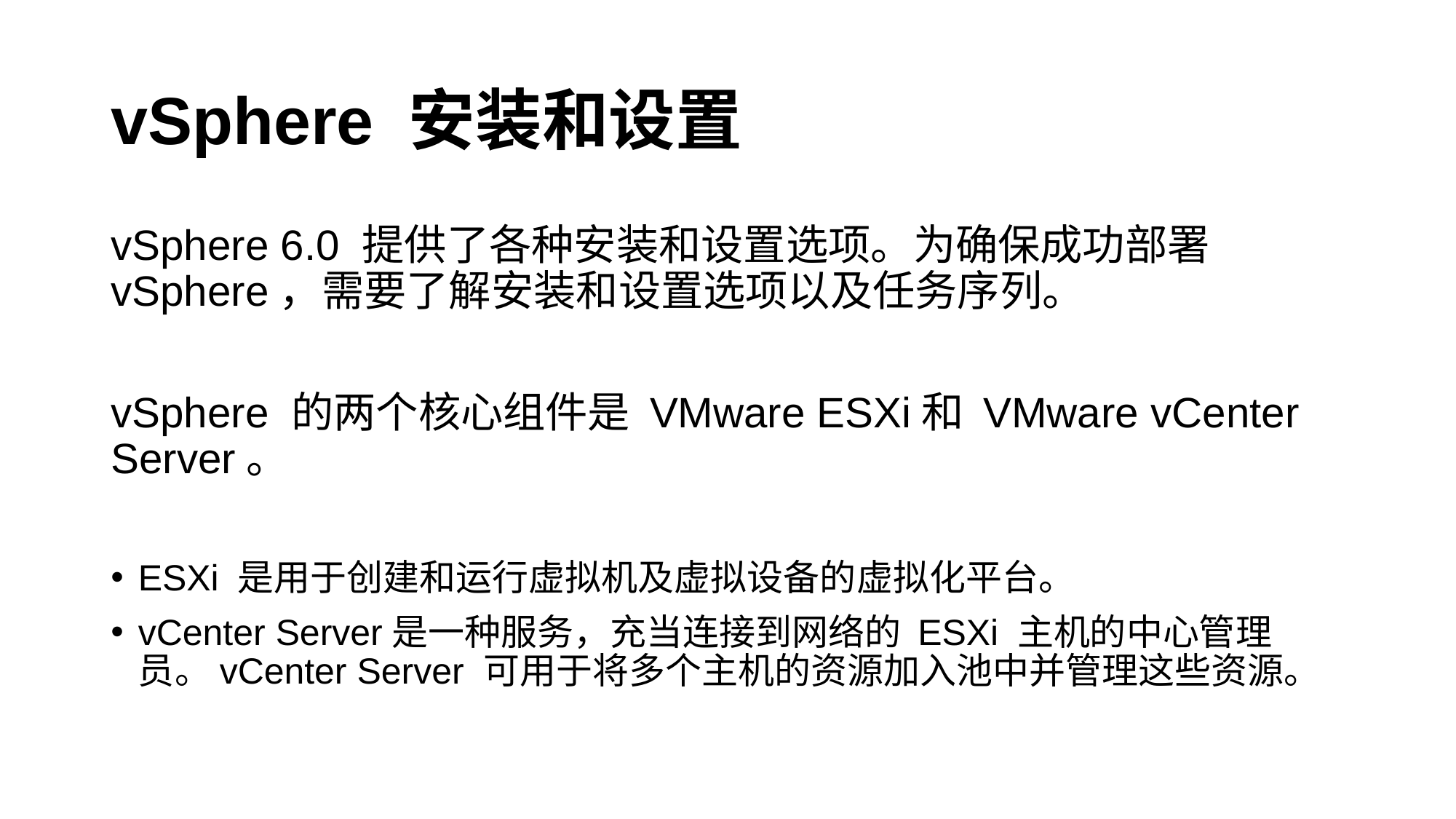

# vSphere 安装和设置
vSphere 6.0 提供了各种安装和设置选项。为确保成功部署 vSphere，需要了解安装和设置选项以及任务序列。

vSphere 的两个核心组件是 VMware ESXi和 VMware vCenter Server。

ESXi 是用于创建和运行虚拟机及虚拟设备的虚拟化平台。
vCenter Server是一种服务，充当连接到网络的 ESXi 主机的中心管理员。vCenter Server 可用于将多个主机的资源加入池中并管理这些资源。